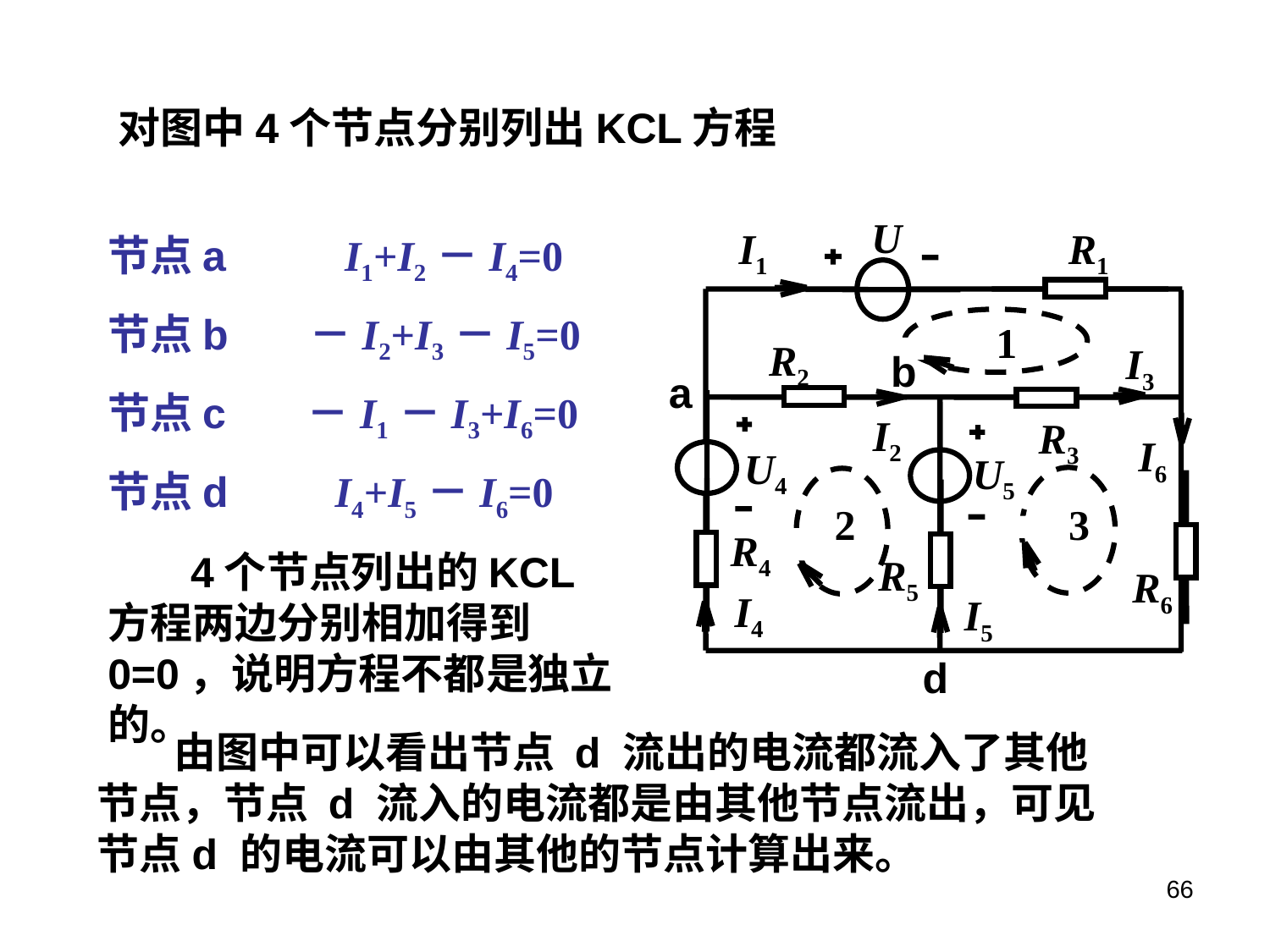

对图中4个节点分别列出KCL方程

U1
I1
R1

1
R2

I3

I2
R3

I6
U4
U5

2
3

R4

R5

R6
I4
I5

b
a
d
节点a          I1+I2－I4=0
节点b      －I2+I3－I5=0
节点c      －I1－I3+I6=0
节点d         I4+I5－I6=0
       4个节点列出的KCL方程两边分别相加得到 0=0，说明方程不都是独立的。
       由图中可以看出节点 d 流出的电流都流入了其他节点，节点 d 流入的电流都是由其他节点流出，可见节点d 的电流可以由其他的节点计算出来。
66